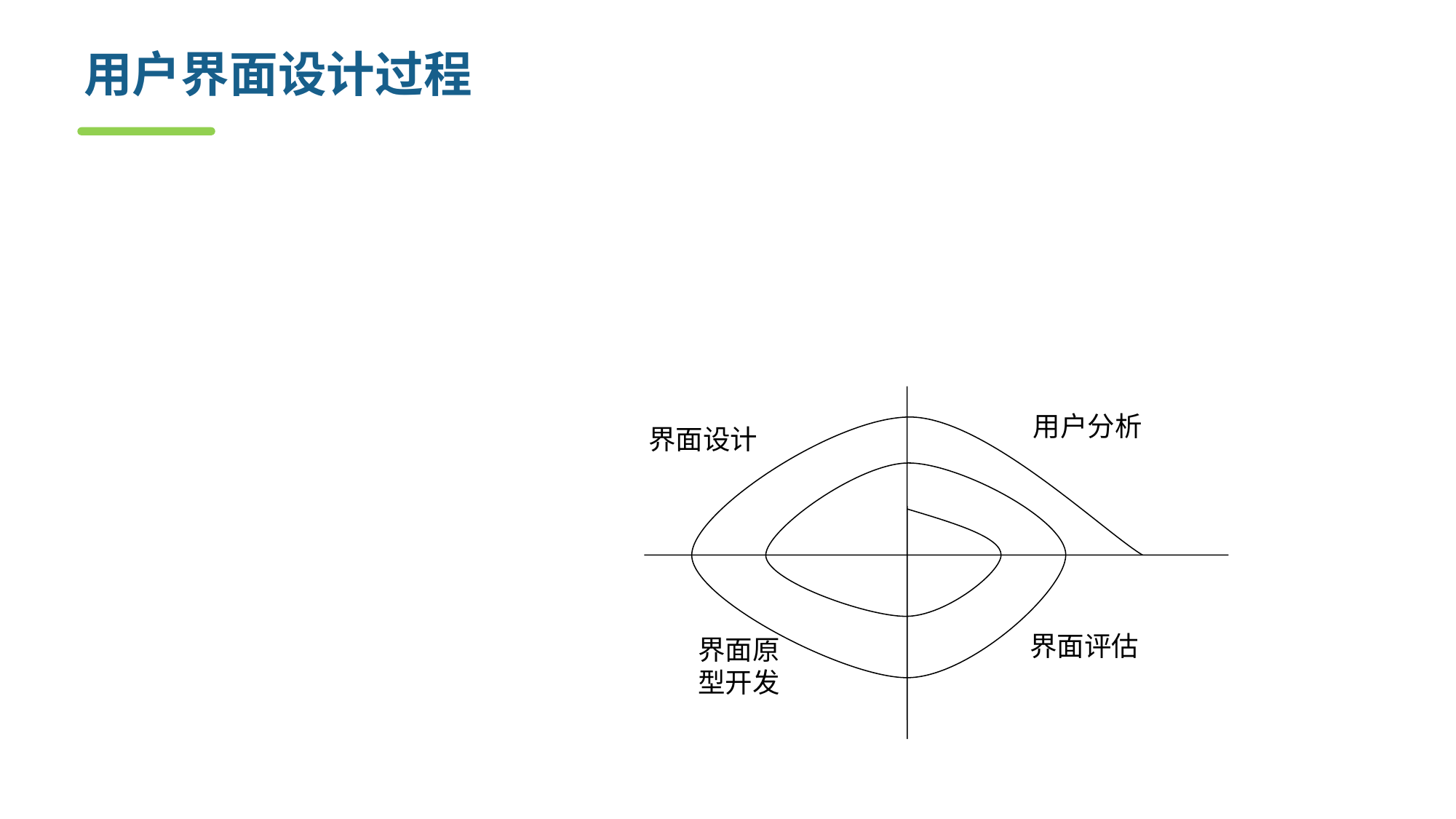

# 用户界面设计过程
用户界面的设计过程是迭代的，包括四个活动：
用户分析
界面设计
界面原型开发
界面评估

用户分析
界面设计

界面评估
界面原
型开发
35